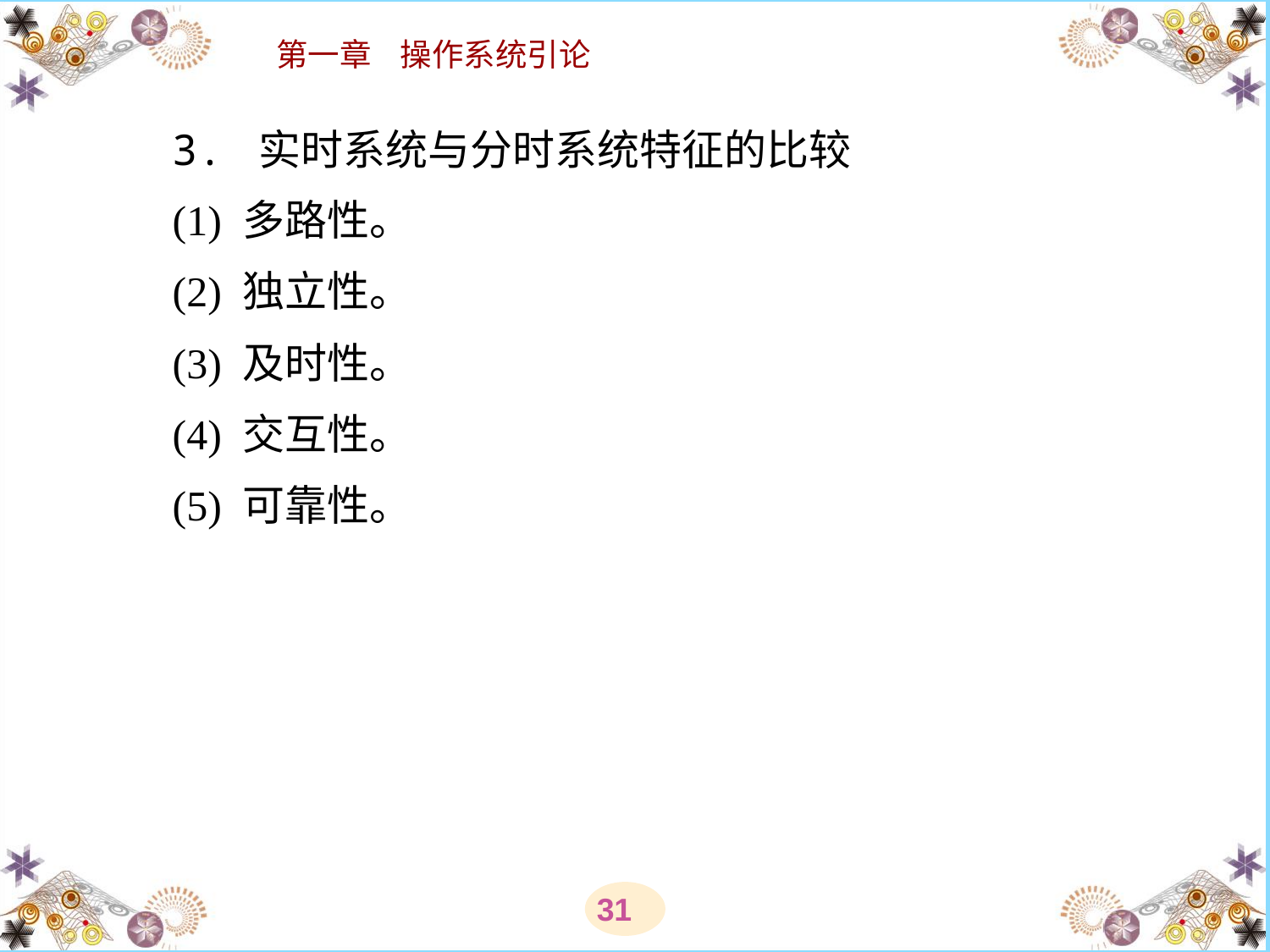

# 3. 实时系统与分时系统特征的比较 　　(1) 多路性。 　　(2) 独立性。 　　(3) 及时性。 　　(4) 交互性。 　　(5) 可靠性。